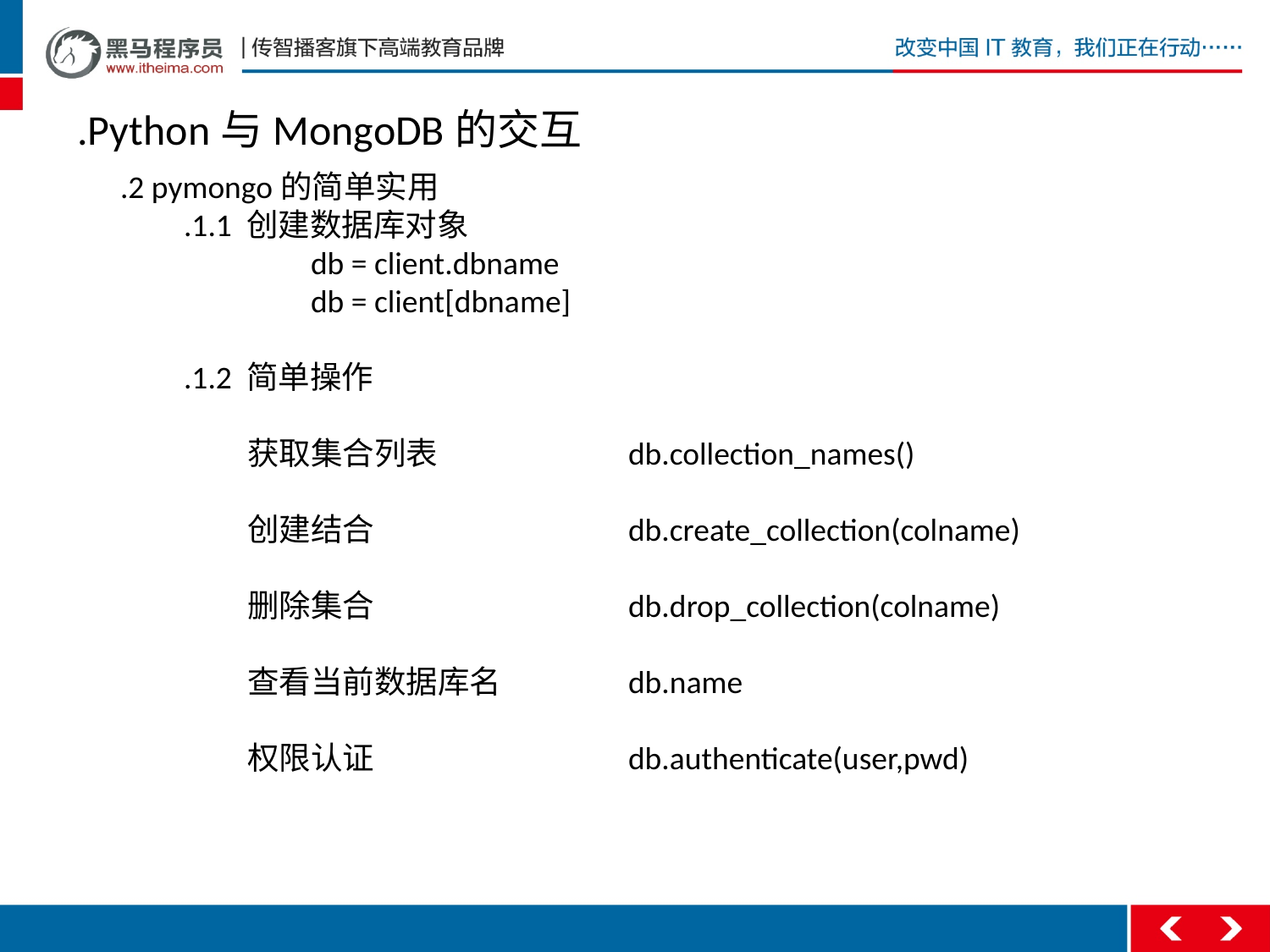

.Python与MongoDB的交互
.2 pymongo的简单实用
.1.1 创建数据库对象
	db = client.dbname
	db = client[dbname]

.1.2 简单操作

	获取集合列表		db.collection_names()

	创建结合		db.create_collection(colname)

	删除集合		db.drop_collection(colname)

	查看当前数据库名	db.name

	权限认证		db.authenticate(user,pwd)